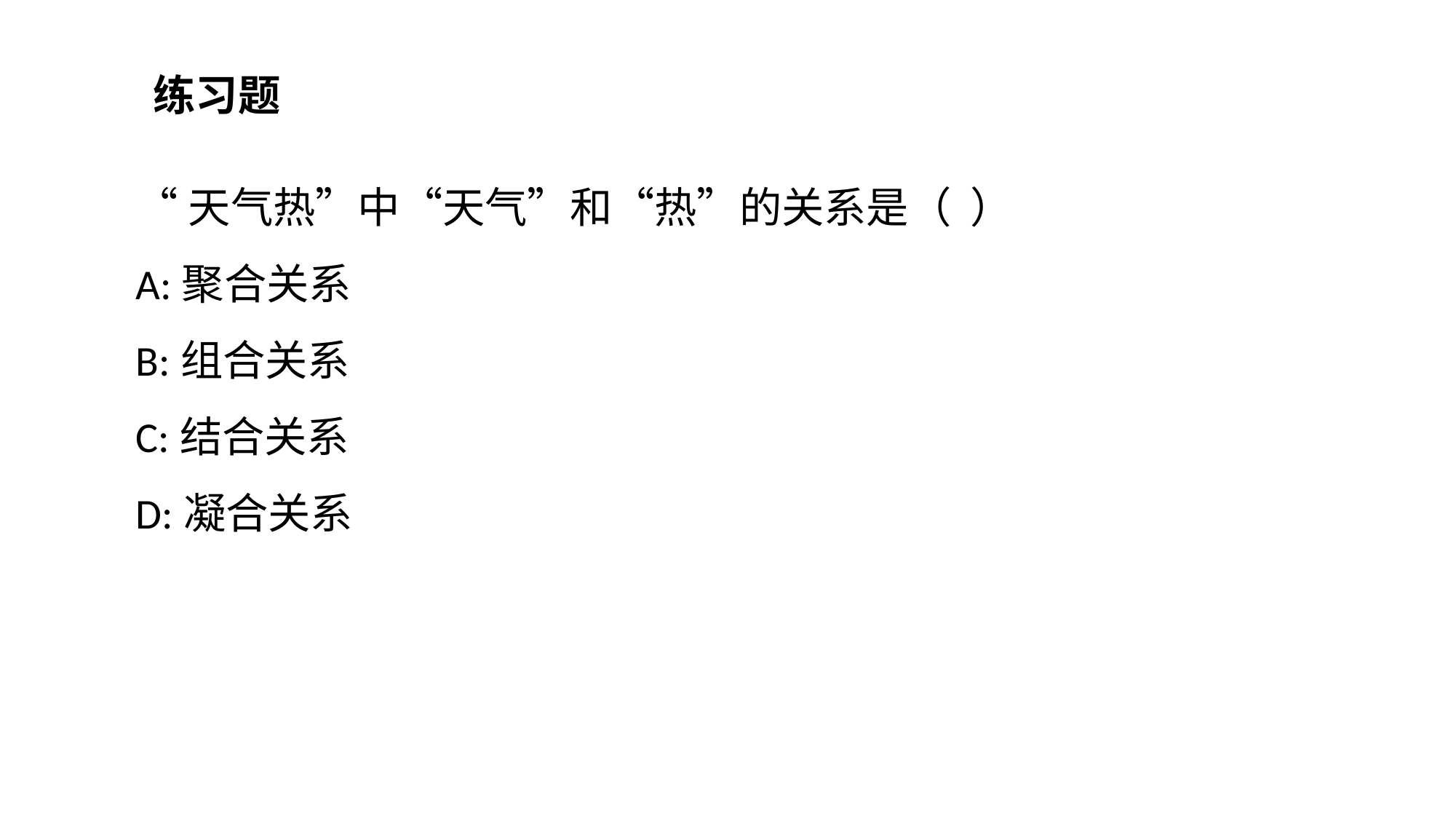

练习题
“天气热”中“天气”和“热”的关系是（  ）
A:聚合关系
B:组合关系
C:结合关系
D:凝合关系